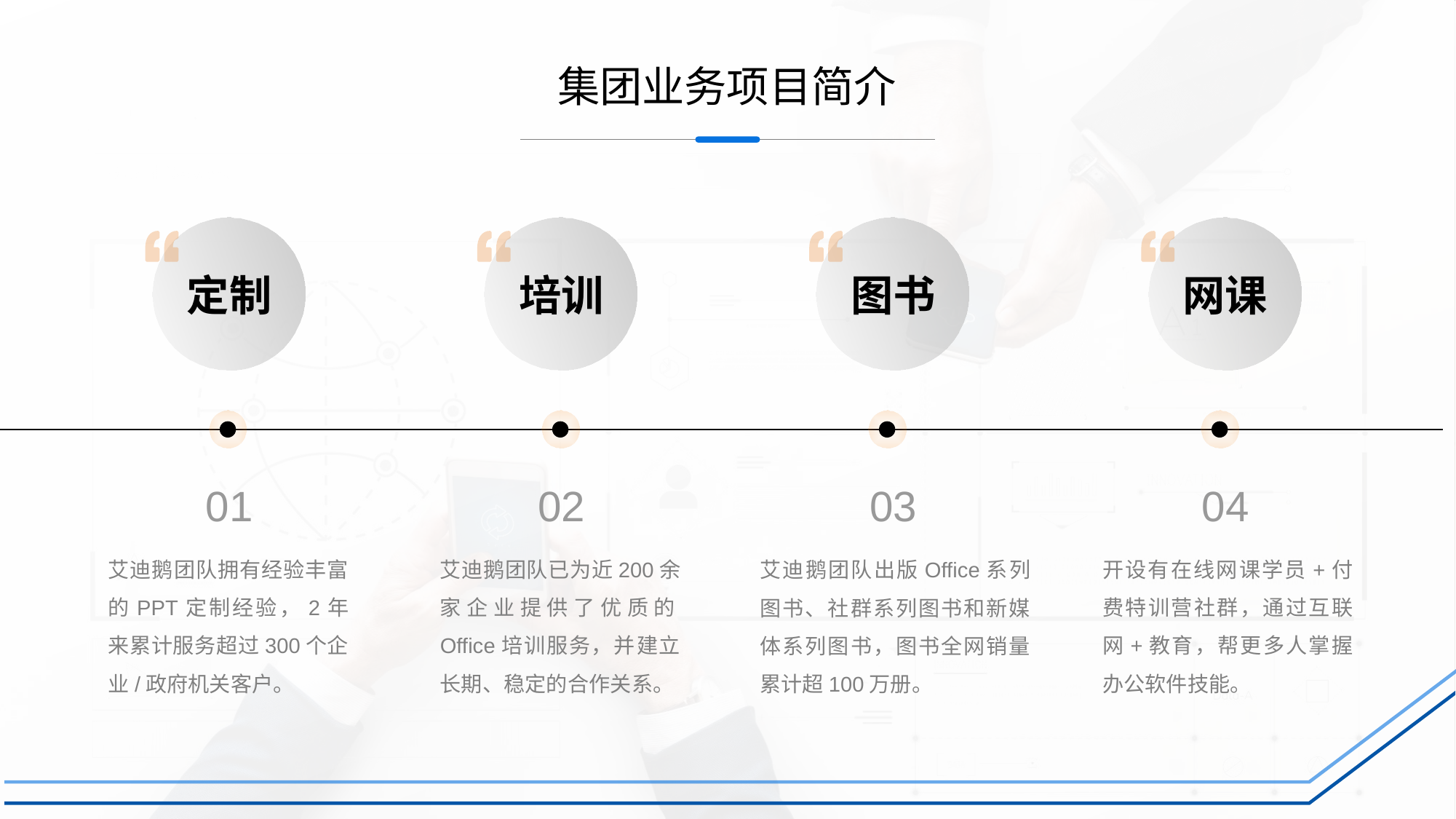

集团业务项目简介

定制

培训

图书

网课

01
02
03
04
艾迪鹅团队拥有经验丰富的PPT定制经验，2年来累计服务超过300个企业/政府机关客户。
艾迪鹅团队已为近200余家企业提供了优质的Office培训服务，并建立长期、稳定的合作关系。
开设有在线网课学员+付费特训营社群，通过互联网+教育，帮更多人掌握办公软件技能。
艾迪鹅团队出版Office系列图书、社群系列图书和新媒体系列图书，图书全网销量累计超100万册。